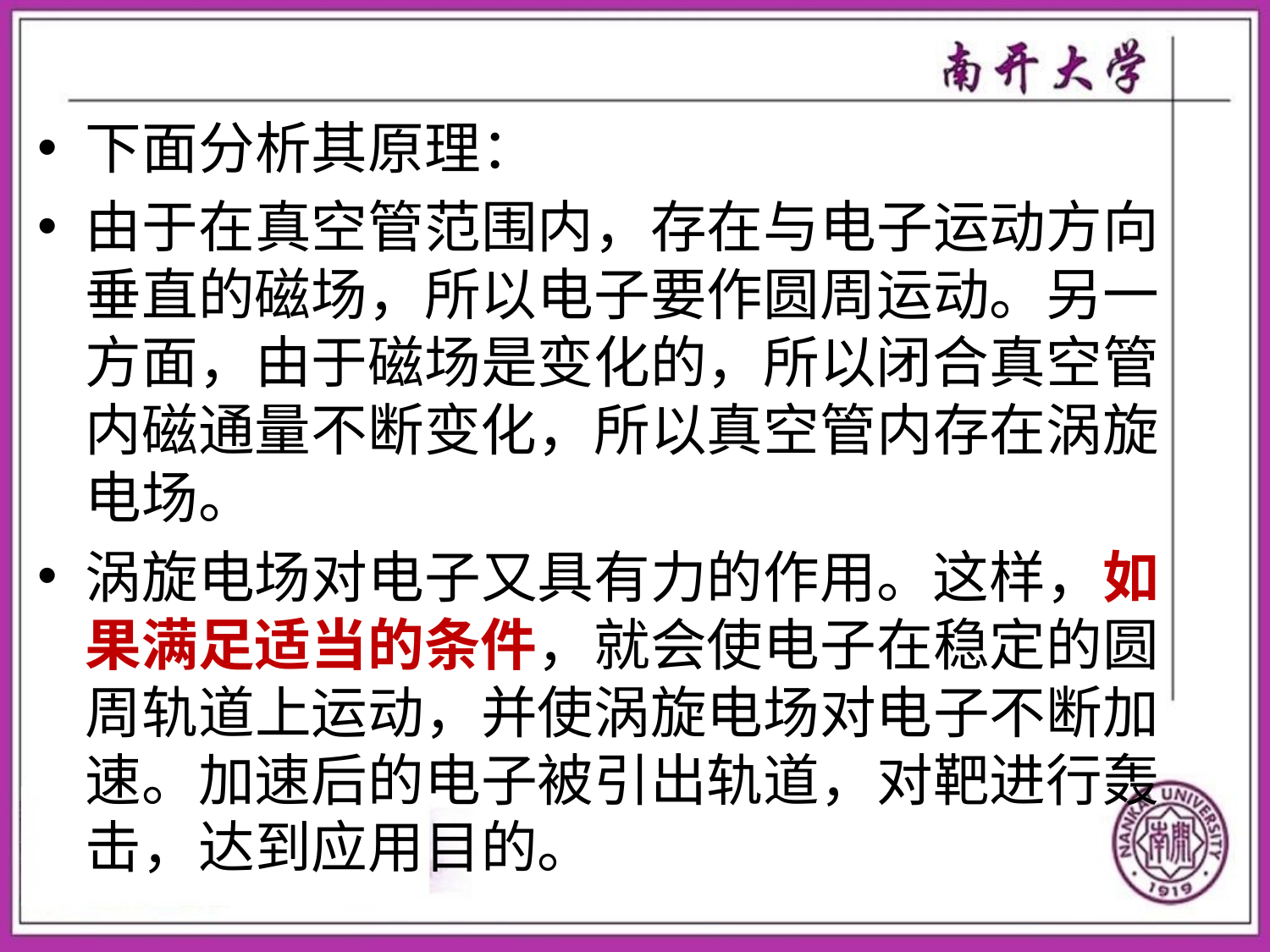

下面分析其原理：
由于在真空管范围内，存在与电子运动方向垂直的磁场，所以电子要作圆周运动。另一方面，由于磁场是变化的，所以闭合真空管内磁通量不断变化，所以真空管内存在涡旋电场。
涡旋电场对电子又具有力的作用。这样，如果满足适当的条件，就会使电子在稳定的圆周轨道上运动，并使涡旋电场对电子不断加速。加速后的电子被引出轨道，对靶进行轰击，达到应用目的。